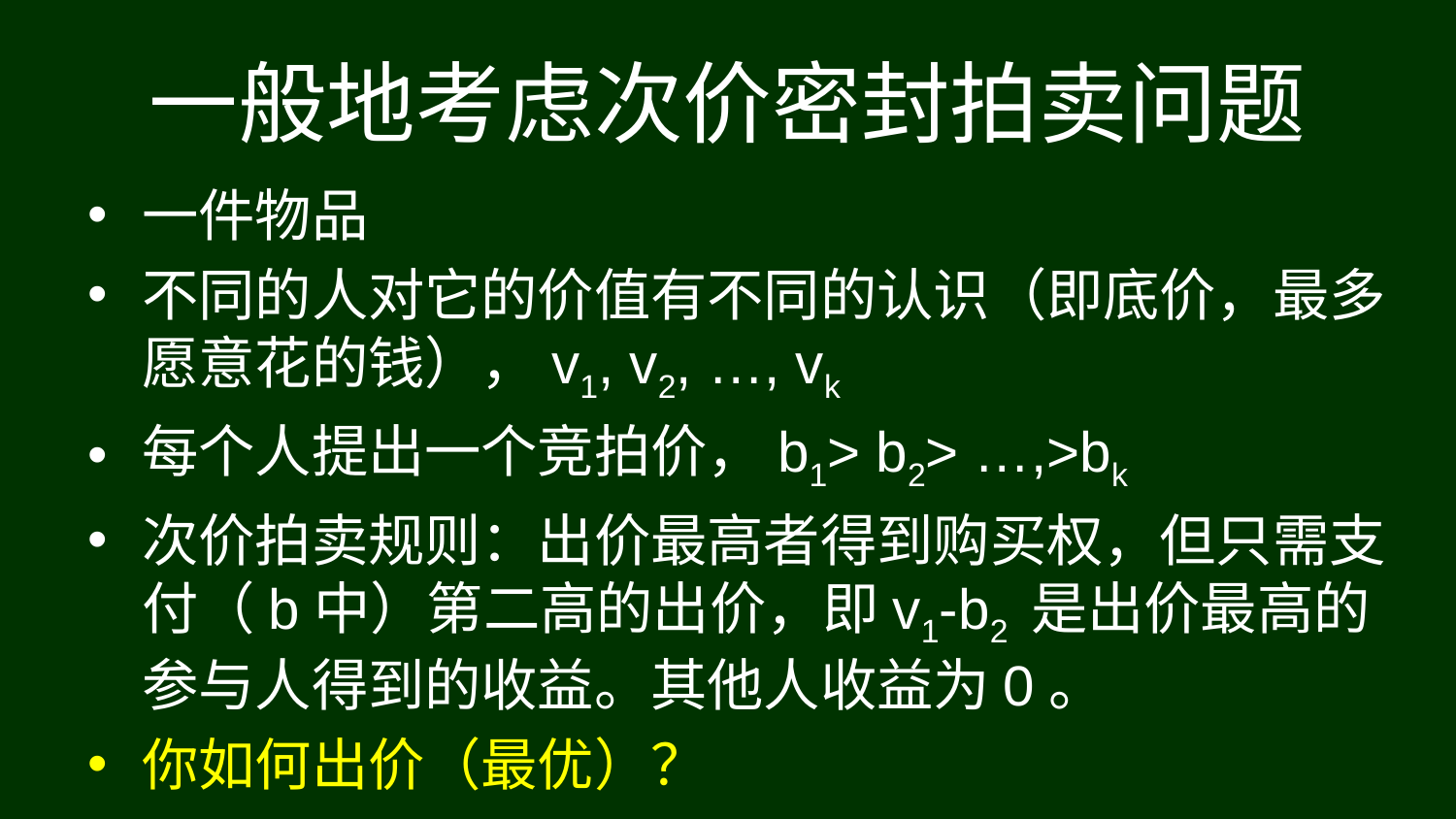

一般地考虑次价密封拍卖问题
一件物品
不同的人对它的价值有不同的认识（即底价，最多愿意花的钱），v1, v2, …, vk
每个人提出一个竞拍价，b1> b2> …,>bk
次价拍卖规则：出价最高者得到购买权，但只需支付（b中）第二高的出价，即v1-b2 是出价最高的参与人得到的收益。其他人收益为0。
你如何出价（最优）？